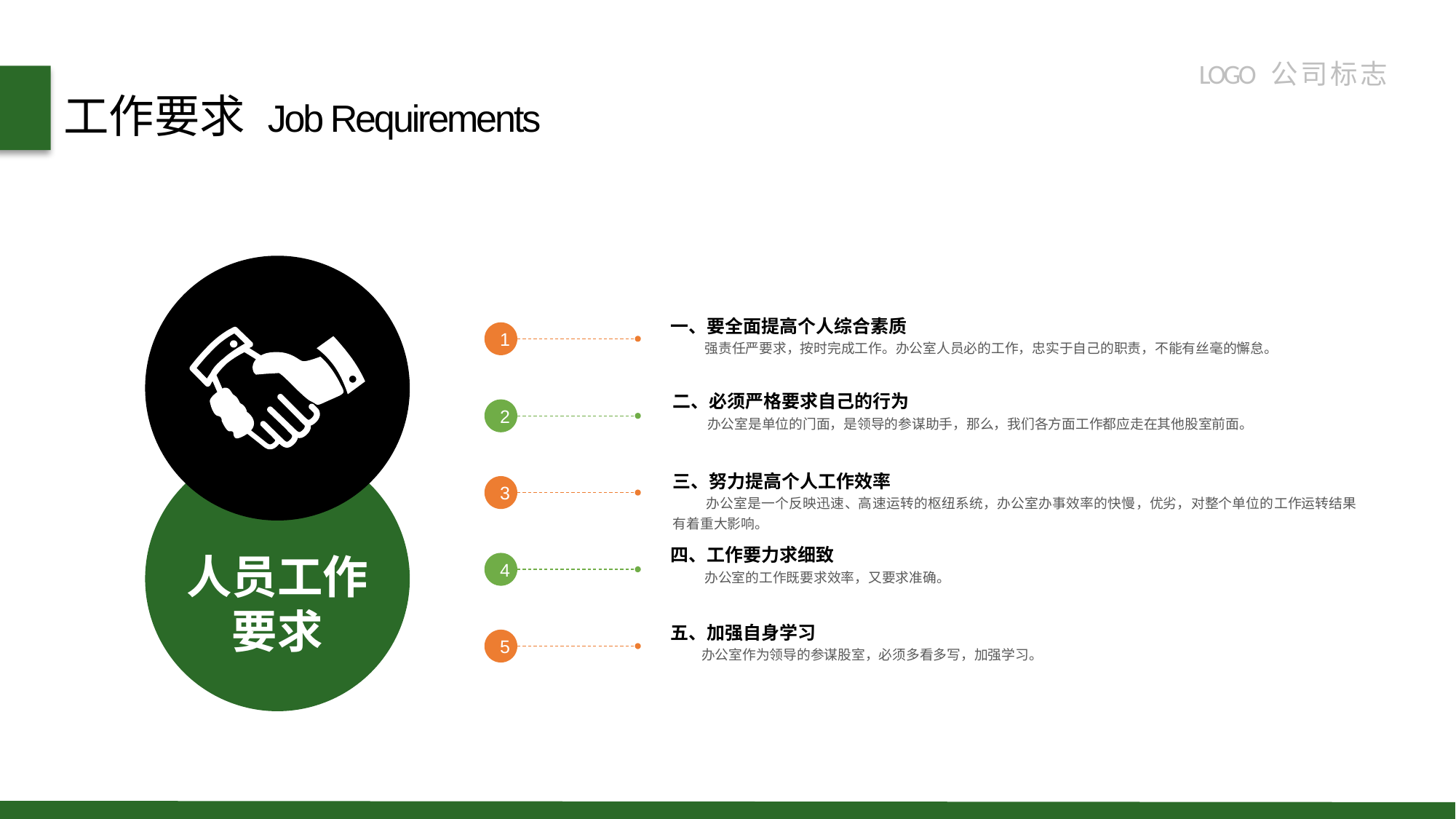

LOGO  公 司 标 志

工作要求
Job Requirements

一、要全面提高个人综合素质
          强责任严要求，按时完成工作。办公室人员必的工作，忠实于自己的职责，不能有丝毫的懈怠。
二、必须严格要求自己的行为
          办公室是单位的门面，是领导的参谋助手，那么，我们各方面工作都应走在其他股室前面。
三、努力提高个人工作效率
         办公室是一个反映迅速、高速运转的枢纽系统，办公室办事效率的快慢，优劣，对整个单位的工作运转结果有着重大影响。
四、工作要力求细致
          办公室的工作既要求效率，又要求准确。
五、加强自身学习
         办公室作为领导的参谋股室，必须多看多写，加强学习。
1
2
3
4
5

人员工作
要求